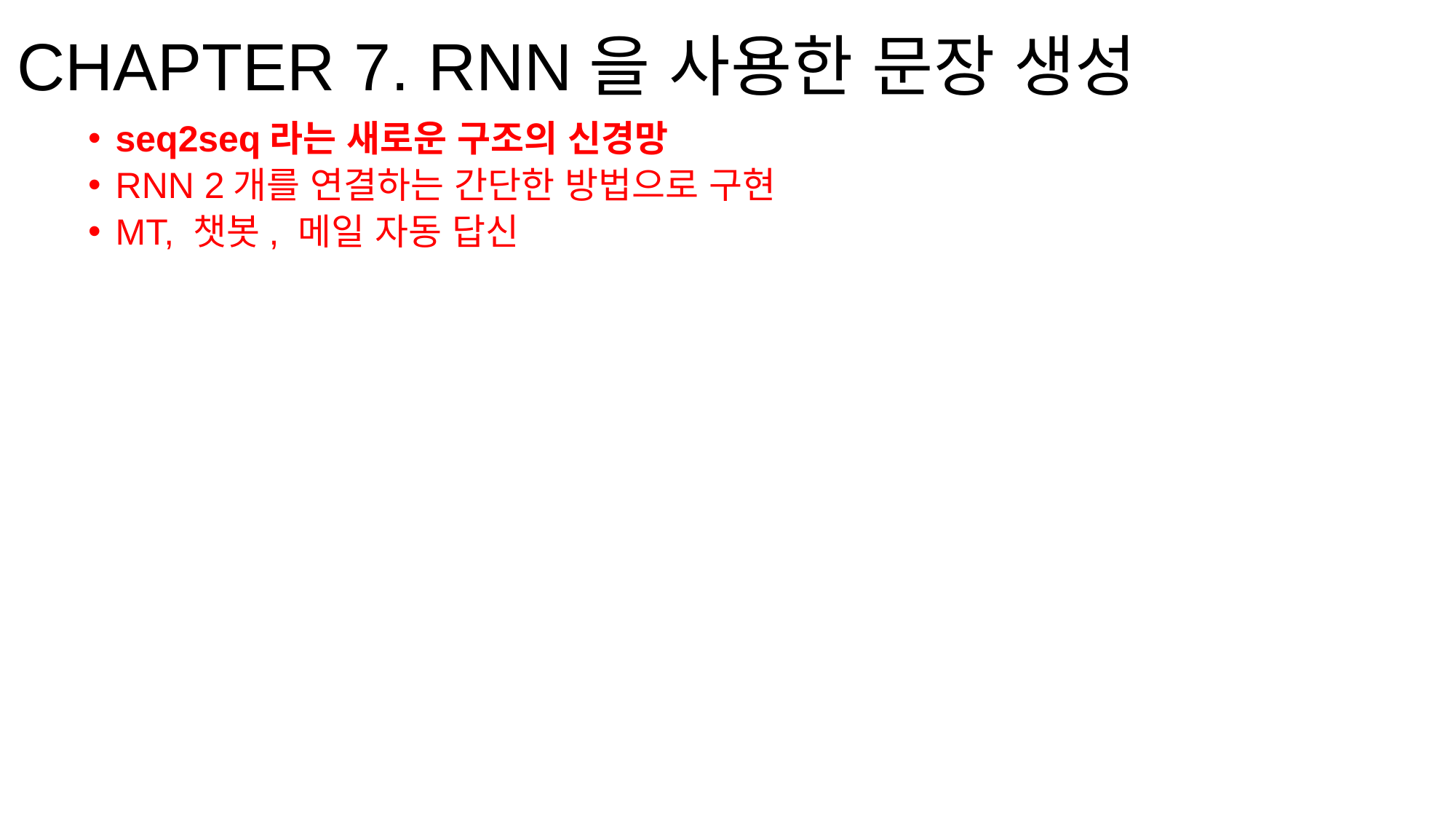

# CHAPTER 7. RNN을 사용한 문장 생성
seq2seq라는 새로운 구조의 신경망
RNN 2개를 연결하는 간단한 방법으로 구현
MT, 챗봇, 메일 자동 답신